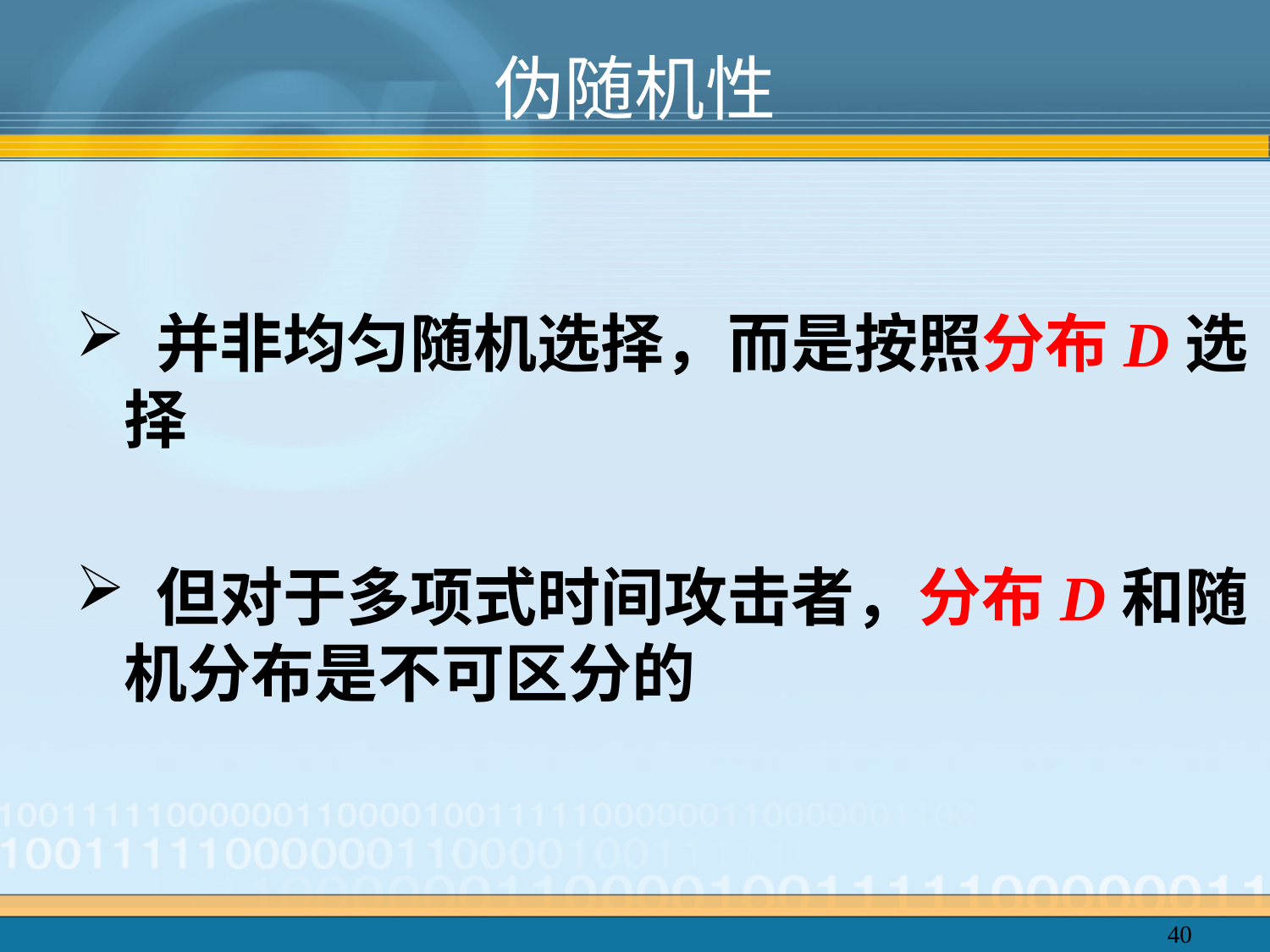

# 伪随机性

 并非均匀随机选择，而是按照分布D选择

 但对于多项式时间攻击者，分布D和随机分布是不可区分的
40